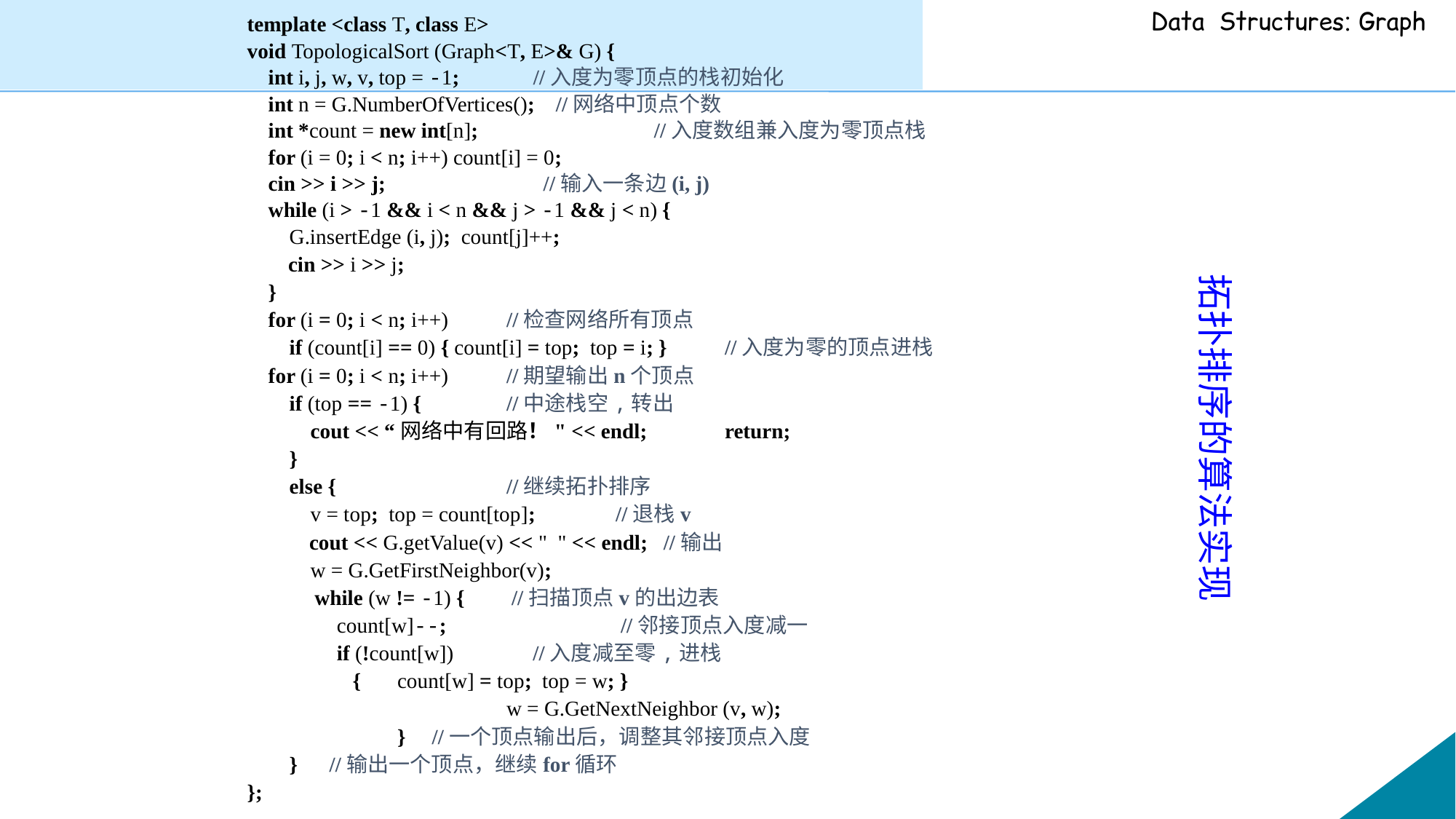

template <class T, class E>
void TopologicalSort (Graph<T, E>& G) {
    int i, j, w, v, top = -1;              //入度为零顶点的栈初始化
    int n = G.NumberOfVertices();    //网络中顶点个数
    int *count = new int[n];    	                            //入度数组兼入度为零顶点栈
    for (i = 0; i < n; i++) count[i] = 0;
    cin >> i >> j;   	       //输入一条边(i, j)
    while (i > -1 && i < n && j > -1 && j < n) {
        G.insertEdge (i, j);  count[j]++;
 	cin >> i >> j;
    }
    for (i = 0; i < n; i++)      	//检查网络所有顶点
        if (count[i] == 0) { count[i] = top;  top = i; }  	//入度为零的顶点进栈
    for (i = 0; i < n; i++)      	//期望输出n个顶点
        if (top == -1) {           	//中途栈空,转出
            cout << “网络中有回路！" << endl;	return;
        }
        else {                               	//继续拓扑排序
            v = top;  top = count[top];   	//退栈v
 	    cout << G.getValue(v) << "  " << endl;   //输出
            w = G.GetFirstNeighbor(v);
	     while (w != -1) {    	 //扫描顶点v的出边表
                 count[w]--; 		 //邻接顶点入度减一
                 if (!count[w])               //入度减至零,进栈
                    { 	count[w] = top;  top = w; }
                 		w = G.GetNextNeighbor (v, w);
		}     //一个顶点输出后，调整其邻接顶点入度
        }      //输出一个顶点，继续for循环
};
拓扑排序的算法实现